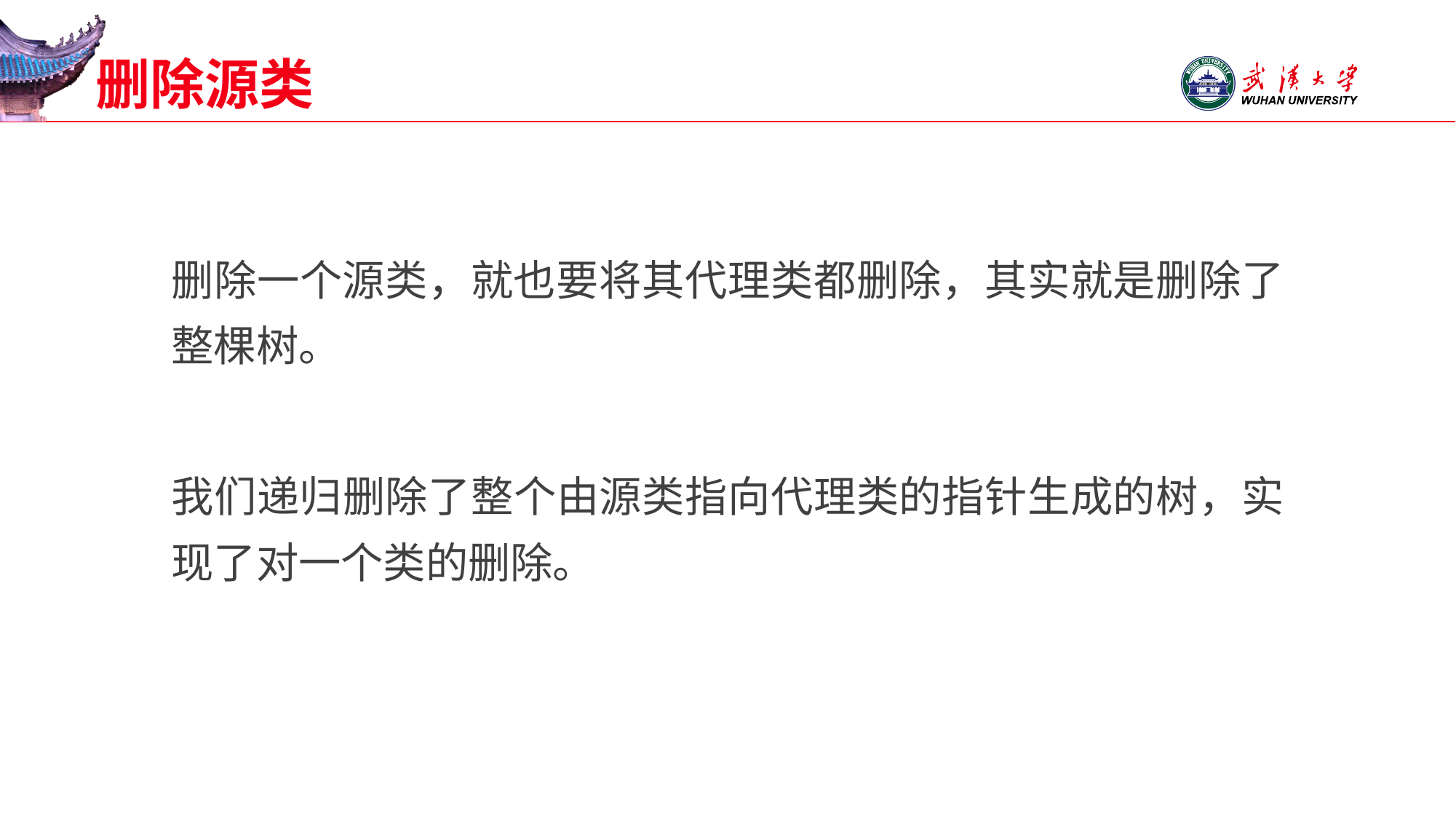

# 删除源类
删除一个源类，就也要将其代理类都删除，其实就是删除了整棵树。

我们递归删除了整个由源类指向代理类的指针生成的树，实现了对一个类的删除。